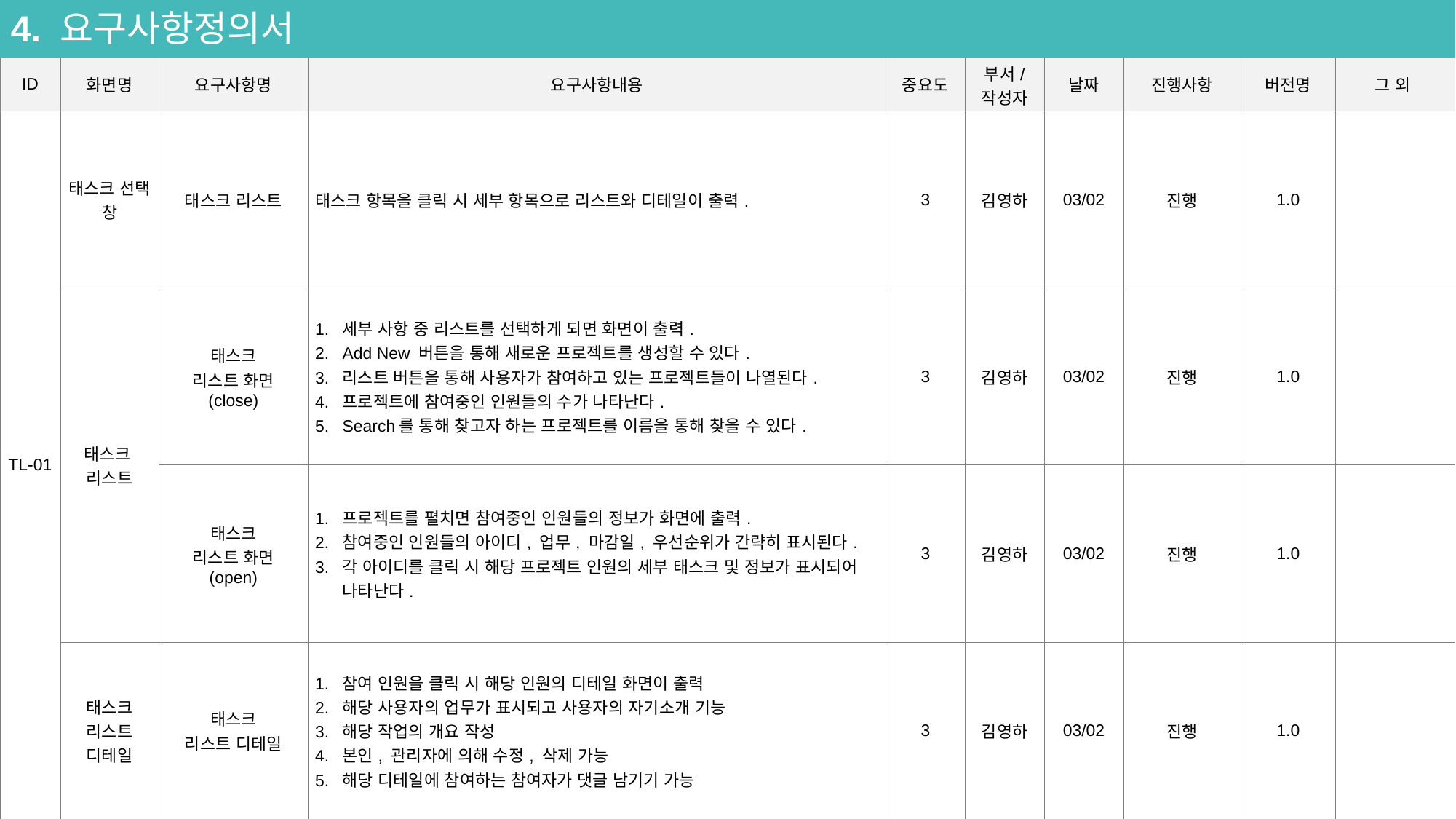

4. 요구사항정의서

| ID | 화면명 | 요구사항명 | 요구사항내용 | 중요도 | 부서/ 작성자 | 날짜 | 진행사항 | 버전명 | 그 외 |
| --- | --- | --- | --- | --- | --- | --- | --- | --- | --- |
| TL-01 | 태스크 선택 창 | 태스크 리스트 | 태스크 항목을 클릭 시 세부 항목으로 리스트와 디테일이 출력. | 3 | 김영하 | 03/02 | 진행 | 1.0 |  |
|  | 태스크 리스트 | 태스크 리스트 화면 (close) | 세부 사항 중 리스트를 선택하게 되면 화면이 출력. Add New 버튼을 통해 새로운 프로젝트를 생성할 수 있다. 리스트 버튼을 통해 사용자가 참여하고 있는 프로젝트들이 나열된다. 프로젝트에 참여중인 인원들의 수가 나타난다. Search를 통해 찾고자 하는 프로젝트를 이름을 통해 찾을 수 있다. | 3 | 김영하 | 03/02 | 진행 | 1.0 |  |
|  |  | 태스크 리스트 화면 (open) | 프로젝트를 펼치면 참여중인 인원들의 정보가 화면에 출력. 참여중인 인원들의 아이디, 업무, 마감일, 우선순위가 간략히 표시된다. 각 아이디를 클릭 시 해당 프로젝트 인원의 세부 태스크 및 정보가 표시되어 나타난다. | 3 | 김영하 | 03/02 | 진행 | 1.0 |  |
|  | 태스크 리스트 디테일 | 태스크 리스트 디테일 | 참여 인원을 클릭 시 해당 인원의 디테일 화면이 출력 해당 사용자의 업무가 표시되고 사용자의 자기소개 기능 해당 작업의 개요 작성 본인, 관리자에 의해 수정, 삭제 가능 해당 디테일에 참여하는 참여자가 댓글 남기기 가능 | 3 | 김영하 | 03/02 | 진행 | 1.0 |  |